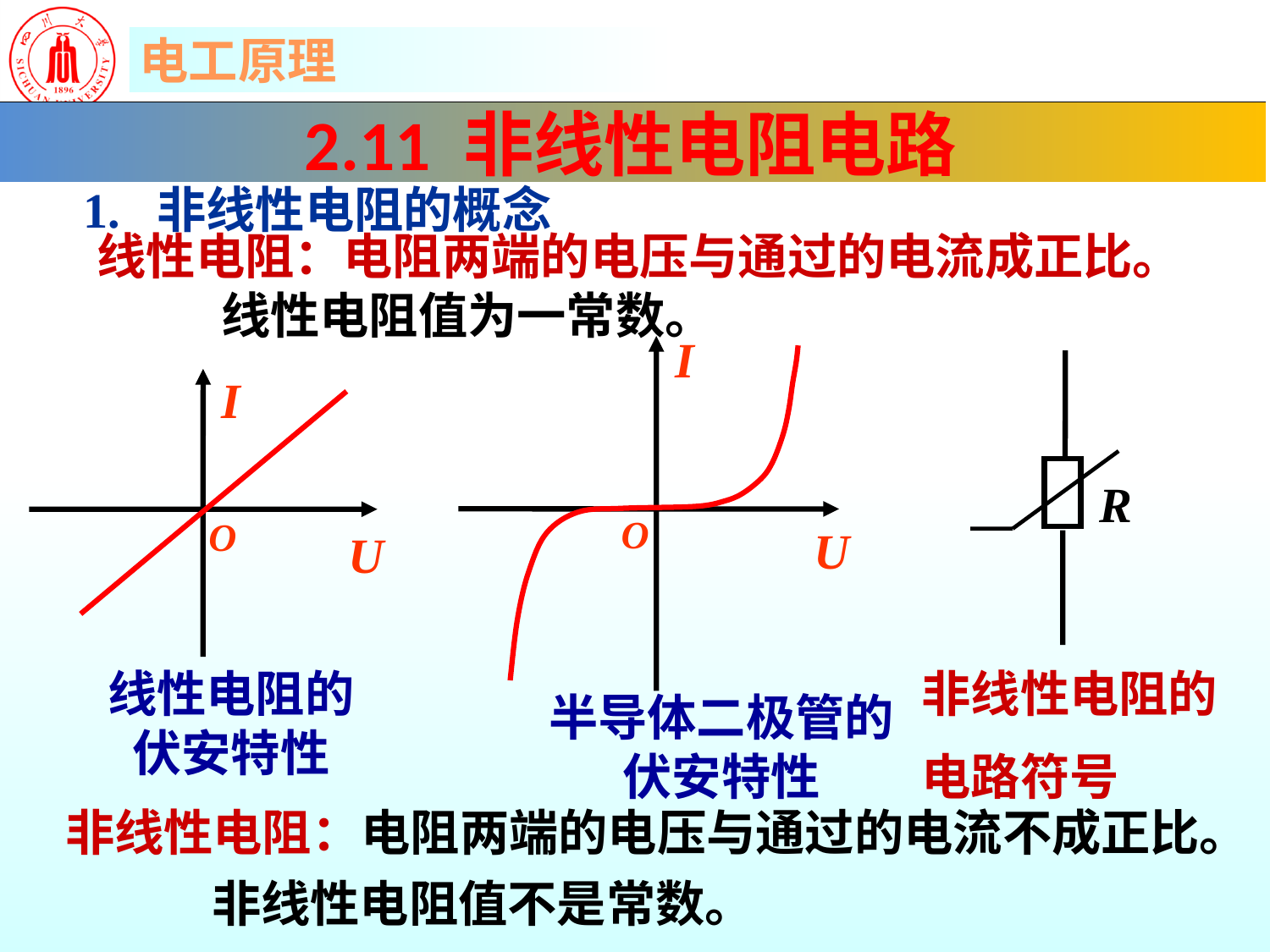

2.11 非线性电阻电路
1.  非线性电阻的概念
线性电阻：电阻两端的电压与通过的电流成正比。
          线性电阻值为一常数。
I

O
U

I

O
U

R

非线性电阻的
电路符号
线性电阻的
伏安特性
半导体二极管的
伏安特性
非线性电阻：电阻两端的电压与通过的电流不成正比。
            非线性电阻值不是常数。